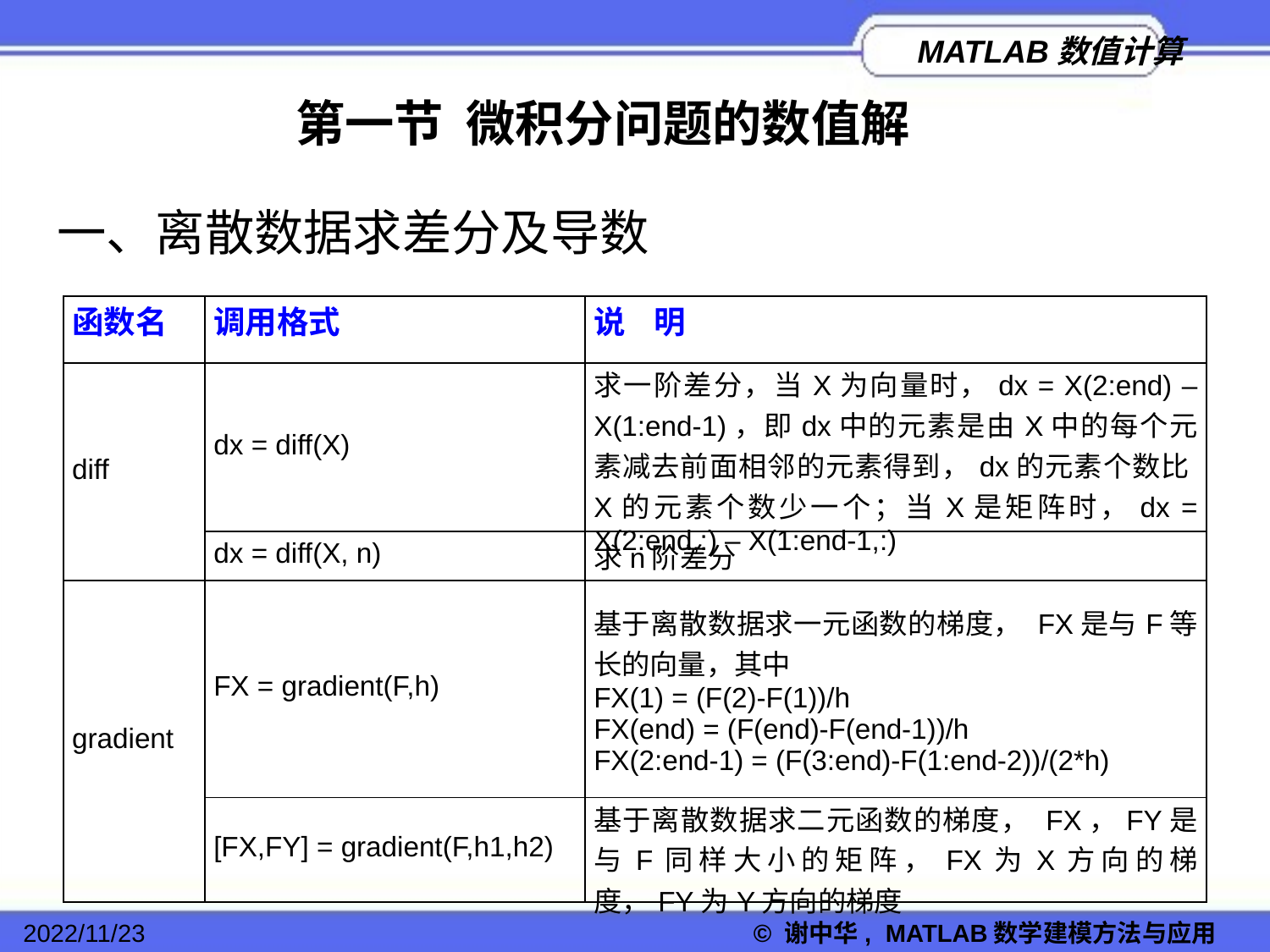

第一节  微积分问题的数值解
一、离散数据求差分及导数
| 函数名 | 调用格式 | 说 明 |
| --- | --- | --- |
| diff | dx = diff(X) | 求一阶差分，当X为向量时，dx = X(2:end) – X(1:end-1)，即dx中的元素是由X中的每个元素减去前面相邻的元素得到，dx的元素个数比X的元素个数少一个；当X是矩阵时，dx = X(2:end,:) – X(1:end-1,:) |
|  | dx = diff(X, n) | 求n阶差分 |
| gradient | FX = gradient(F,h) | 基于离散数据求一元函数的梯度， FX是与F等长的向量，其中 FX(1) = (F(2)-F(1))/h FX(end) = (F(end)-F(end-1))/h FX(2:end-1) = (F(3:end)-F(1:end-2))/(2\*h) |
|  | [FX,FY] = gradient(F,h1,h2) | 基于离散数据求二元函数的梯度， FX，FY是与F同样大小的矩阵，FX为X方向的梯度，FY为Y方向的梯度 |
2022/11/23
© 谢中华,  MATLAB数学建模方法与应用